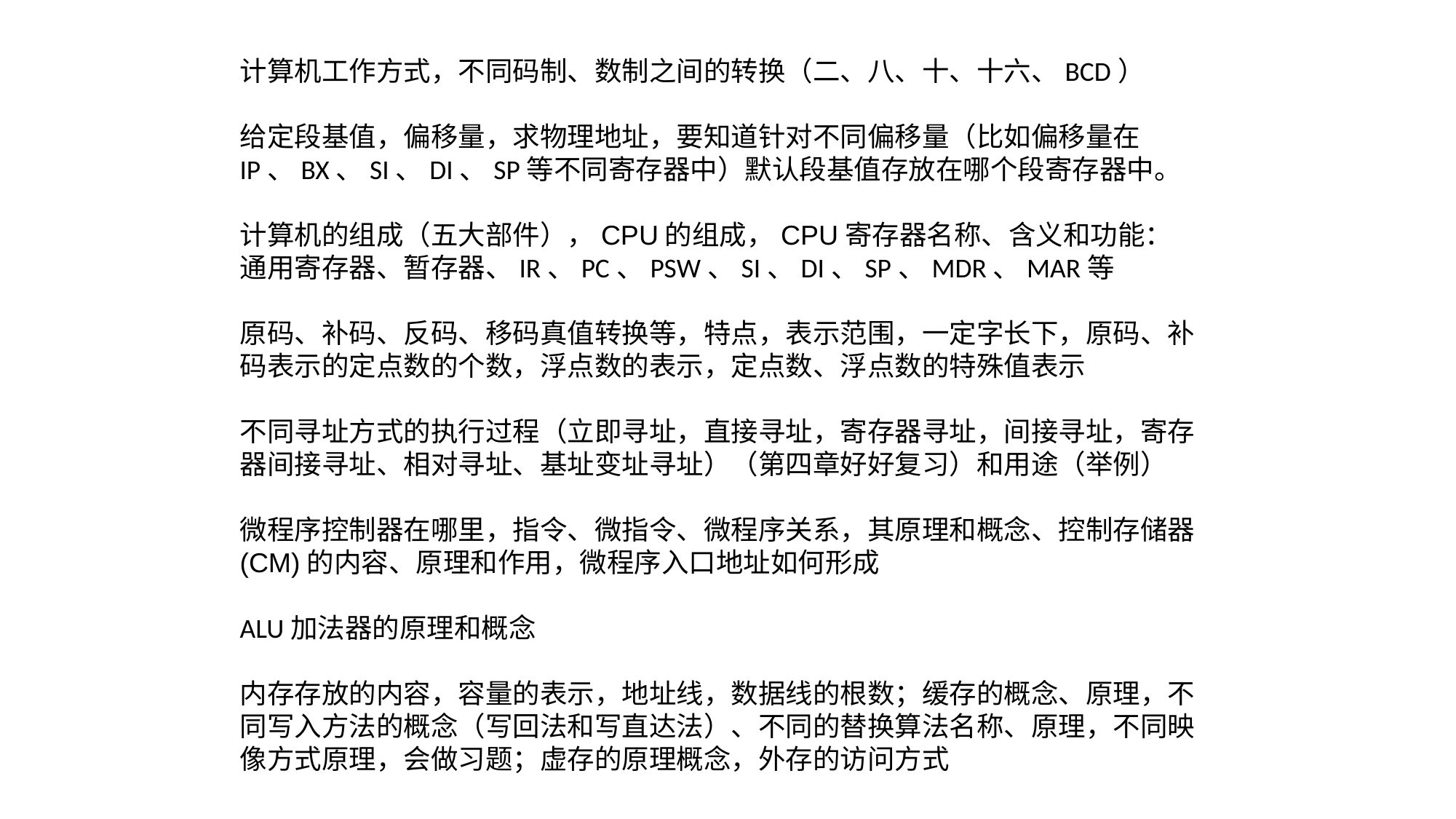

计算机工作方式，不同码制、数制之间的转换（二、八、十、十六、BCD）

给定段基值，偏移量，求物理地址，要知道针对不同偏移量（比如偏移量在IP、BX、SI、DI、SP等不同寄存器中）默认段基值存放在哪个段寄存器中。

计算机的组成（五大部件），CPU的组成，CPU寄存器名称、含义和功能：通用寄存器、暂存器、IR、PC、PSW、SI、DI、SP、MDR、MAR等

原码、补码、反码、移码真值转换等，特点，表示范围，一定字长下，原码、补码表示的定点数的个数，浮点数的表示，定点数、浮点数的特殊值表示

不同寻址方式的执行过程（立即寻址，直接寻址，寄存器寻址，间接寻址，寄存器间接寻址、相对寻址、基址变址寻址）（第四章好好复习）和用途（举例）

微程序控制器在哪里，指令、微指令、微程序关系，其原理和概念、控制存储器(CM)的内容、原理和作用，微程序入口地址如何形成

ALU加法器的原理和概念

内存存放的内容，容量的表示，地址线，数据线的根数；缓存的概念、原理，不同写入方法的概念（写回法和写直达法）、不同的替换算法名称、原理，不同映像方式原理，会做习题；虚存的原理概念，外存的访问方式